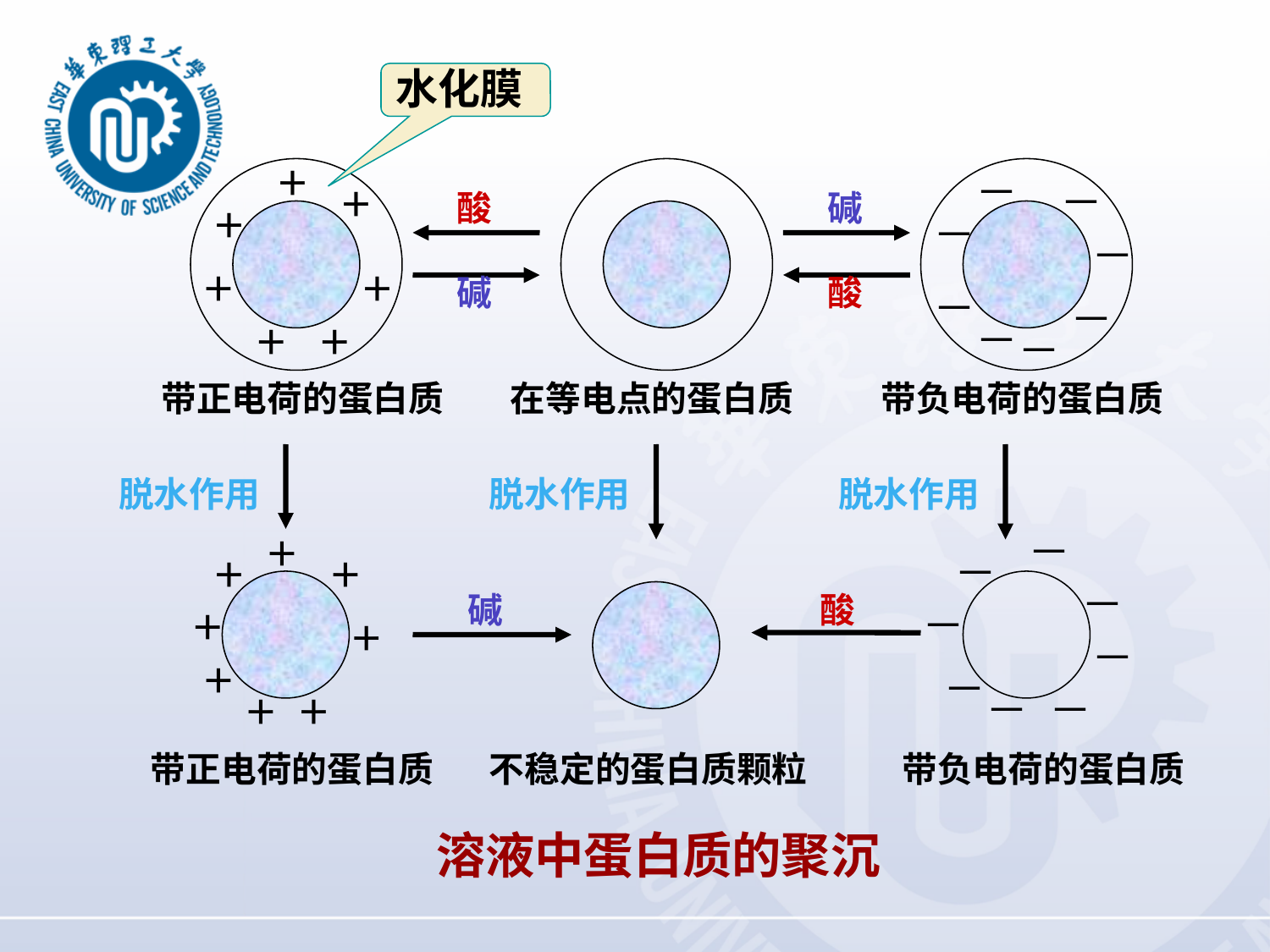

水化膜
+

+
+

+
+
+
+
带正电荷的蛋白质

在等电点的蛋白质

－
－
－

－
－
－
－
－
带负电荷的蛋白质
酸

碱

碱

酸

脱水作用

脱水作用

脱水作用
+
+
+

+
+
+
+
+
带正电荷的蛋白质
－
－

－
－
－
－
－
－
带负电荷的蛋白质

不稳定的蛋白质颗粒
碱

酸

溶液中蛋白质的聚沉